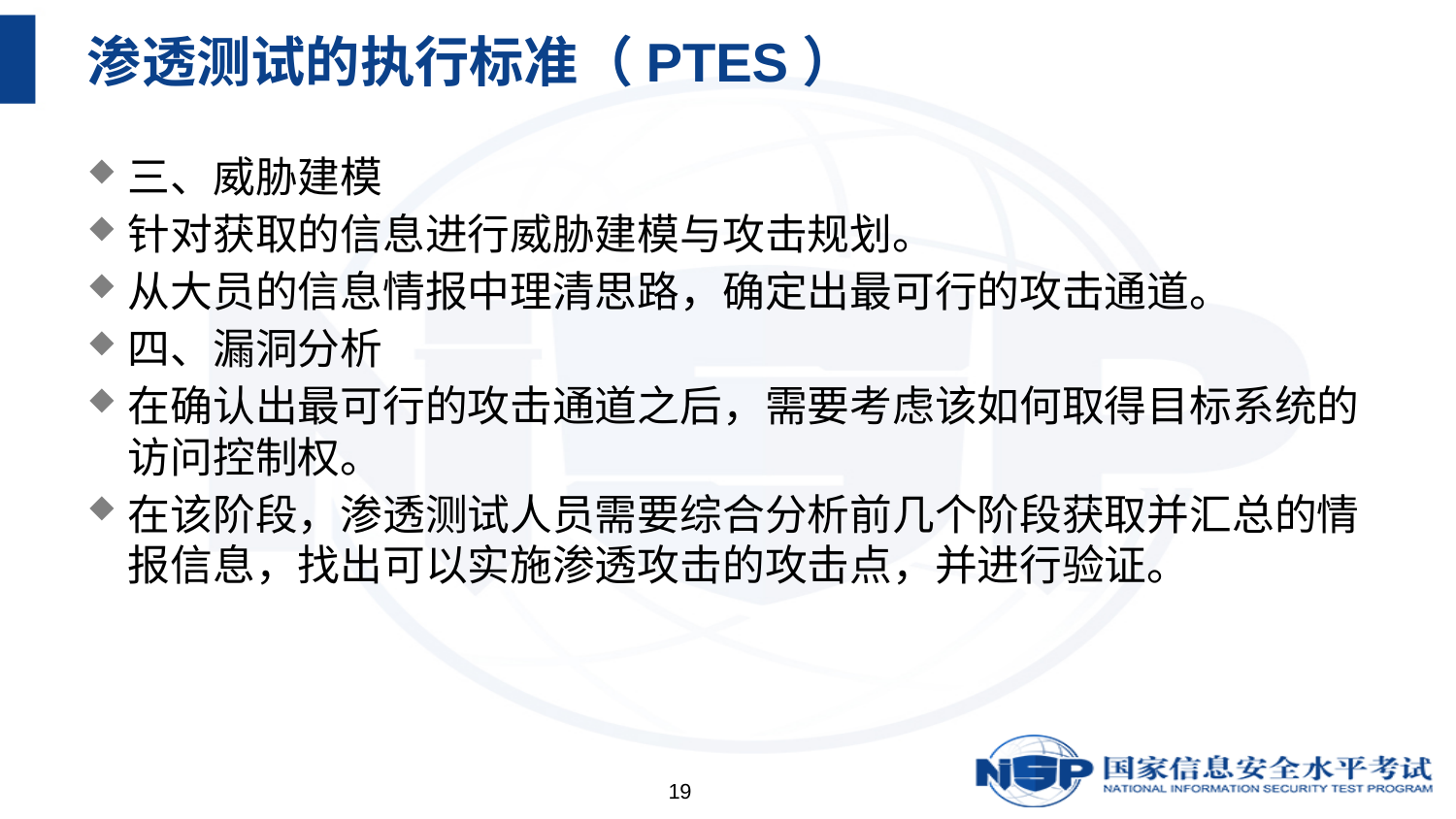

# 渗透测试的执行标准（PTES）
三、威胁建模
针对获取的信息进行威胁建模与攻击规划。
从大员的信息情报中理清思路，确定出最可行的攻击通道。
四、漏洞分析
在确认出最可行的攻击通道之后，需要考虑该如何取得目标系统的访问控制权。
在该阶段，渗透测试人员需要综合分析前几个阶段获取并汇总的情报信息，找出可以实施渗透攻击的攻击点，并进行验证。